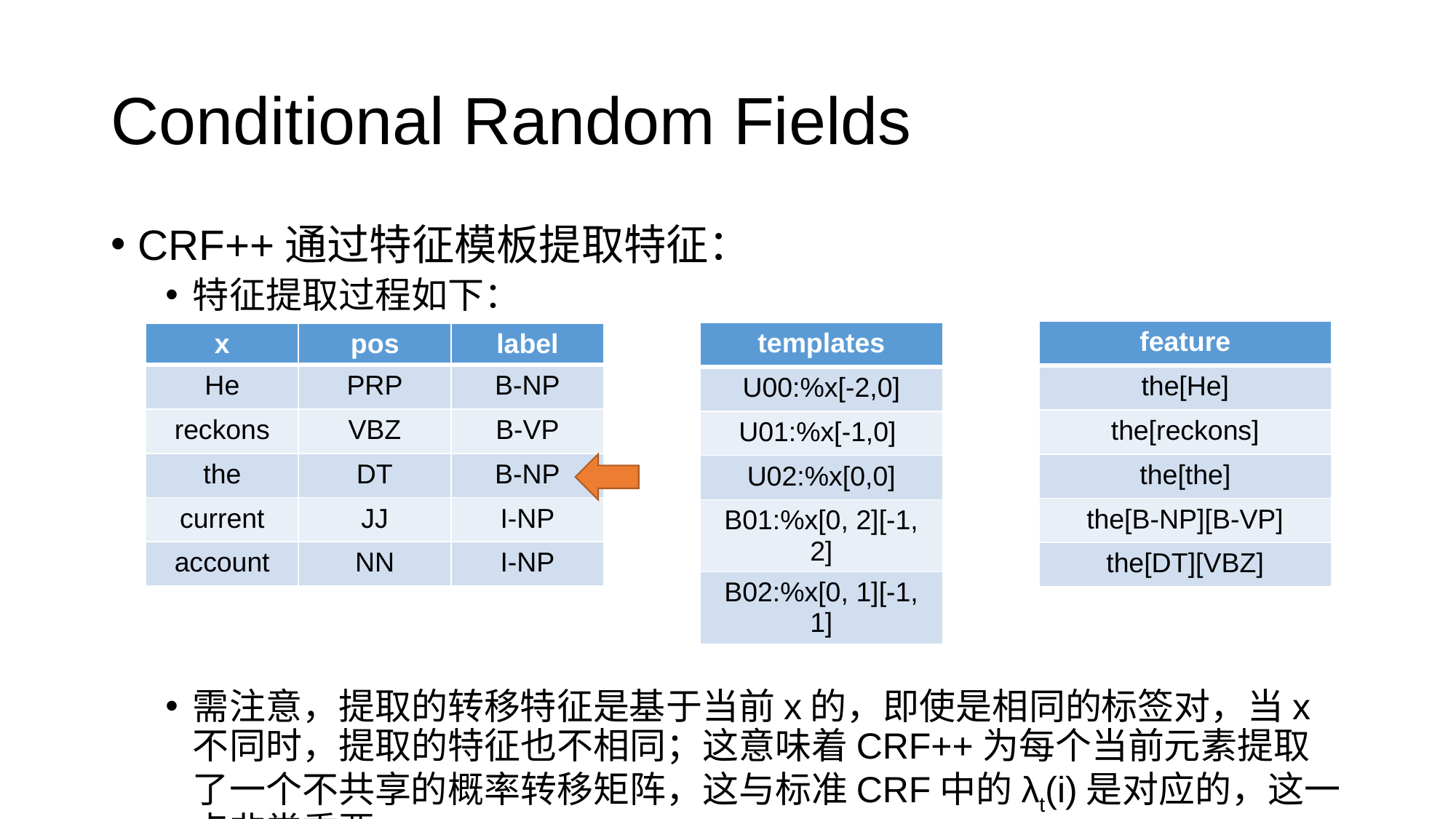

# Conditional Random Fields
CRF++通过特征模板提取特征：
特征提取过程如下：

需注意，提取的转移特征是基于当前x的，即使是相同的标签对，当x不同时，提取的特征也不相同；这意味着CRF++为每个当前元素提取了一个不共享的概率转移矩阵，这与标准CRF中的λt(i)是对应的，这一点非常重要。

| feature |
| --- |
| the[He] |
| the[reckons] |
| the[the] |
| the[B-NP][B-VP] |
| the[DT][VBZ] |
| templates |
| --- |
| U00:%x[-2,0] |
| U01:%x[-1,0] |
| U02:%x[0,0] |
| B01:%x[0, 2][-1, 2] |
| B02:%x[0, 1][-1, 1] |
| x | pos | label |
| --- | --- | --- |
| He | PRP | B-NP |
| reckons | VBZ | B-VP |
| the | DT | B-NP |
| current | JJ | I-NP |
| account | NN | I-NP |